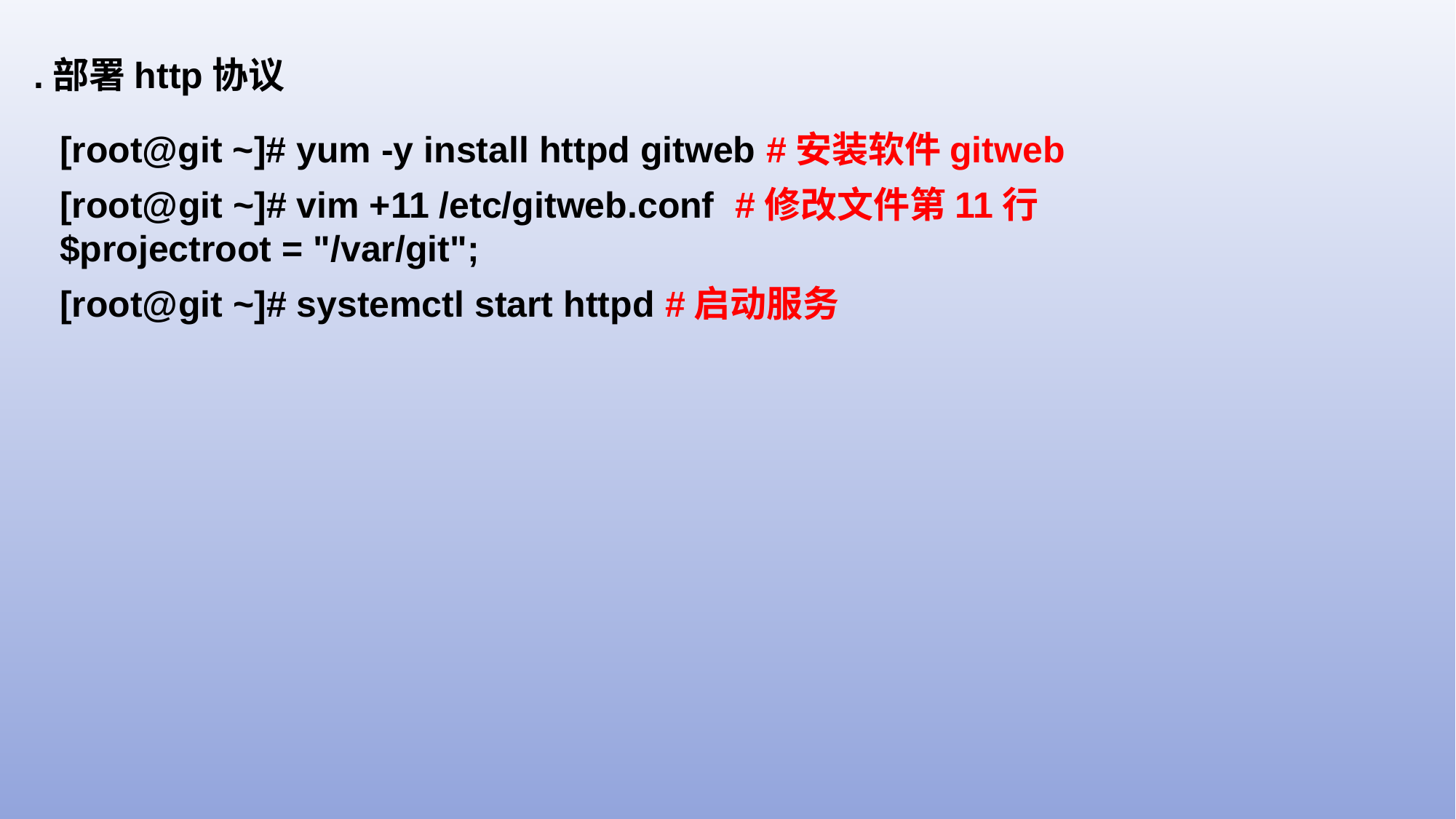

.部署http协议
[root@git ~]# yum -y install httpd gitweb #安装软件gitweb
[root@git ~]# vim +11 /etc/gitweb.conf  #修改文件第11行
$projectroot = "/var/git";
[root@git ~]# systemctl start httpd #启动服务